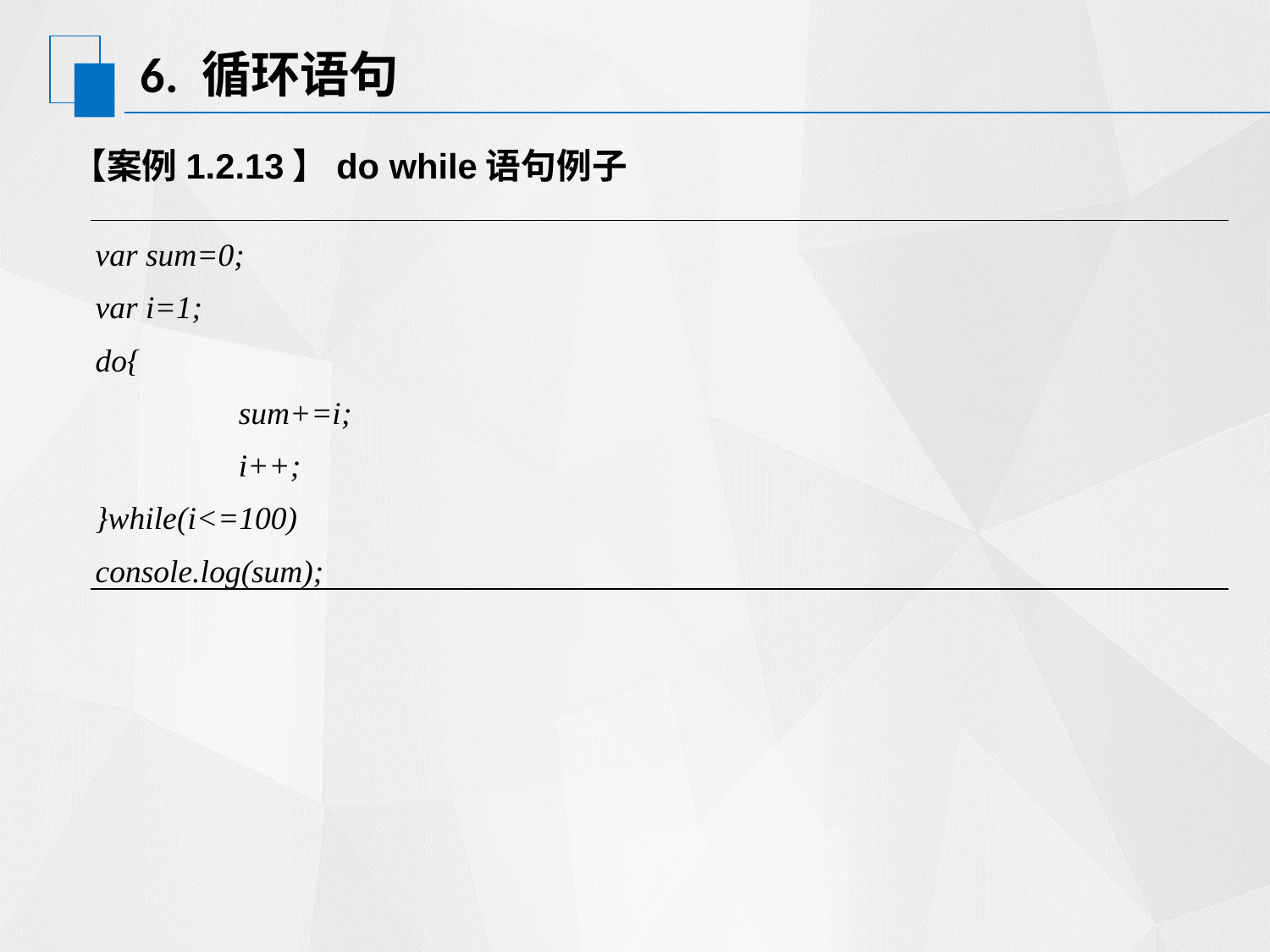

# 6. 循环语句
【案例1.2.13】do while语句例子
| var sum=0; var i=1; do{ sum+=i; i++; }while(i<=100) console.log(sum); |
| --- |